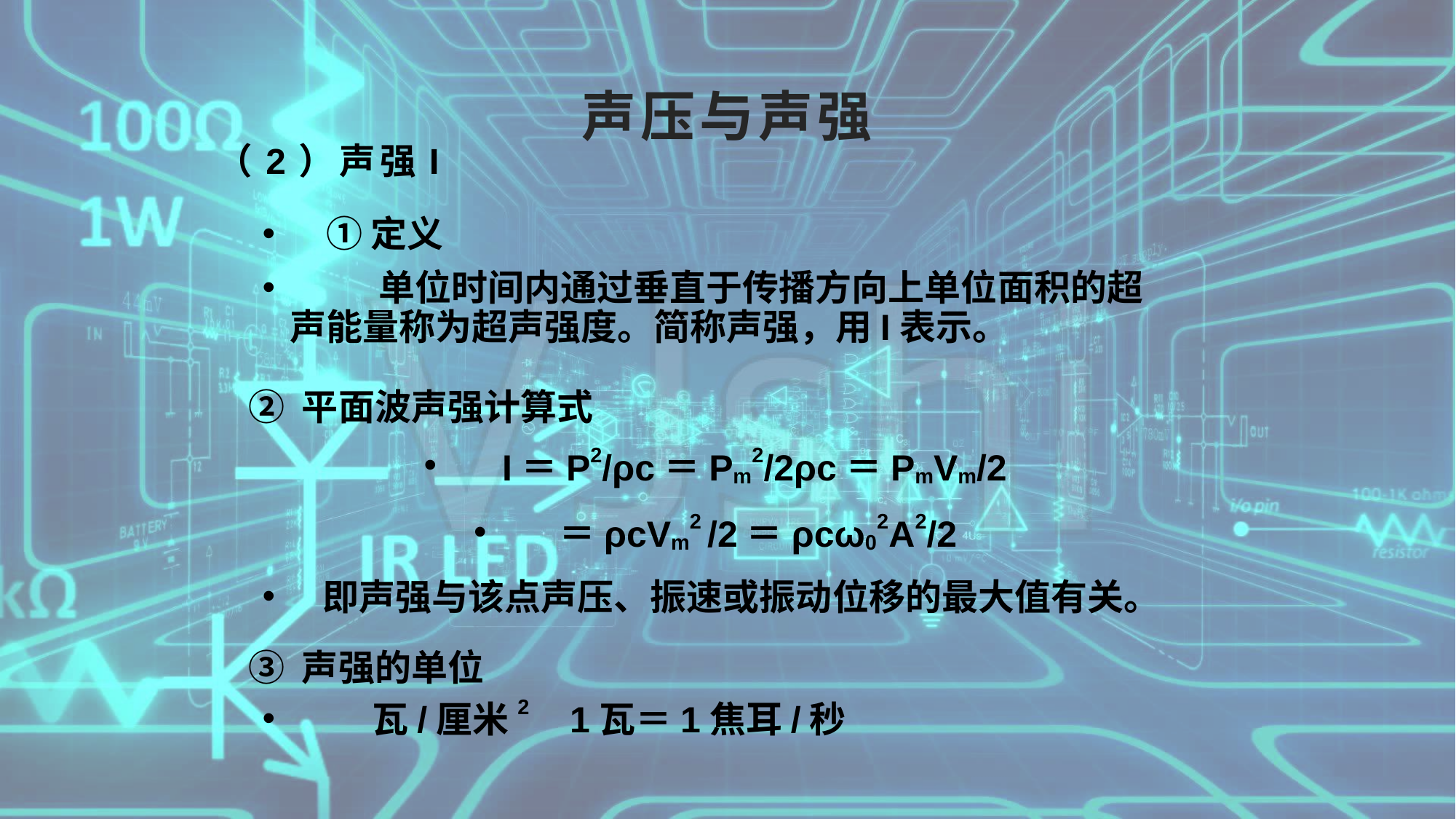

声压与声强
# （2）声强I
　① 定义
　　  单位时间内通过垂直于传播方向上单位面积的超声能量称为超声强度。简称声强，用I表示。
     ② 平面波声强计算式
     I＝P2/ρc＝Pm2/2ρc＝PmVm/2
      ＝ρcVm2 /2＝ρcω02A2/2
   即声强与该点声压、振速或振动位移的最大值有关。
     ③ 声强的单位
         瓦/厘米2    1瓦＝1焦耳/秒